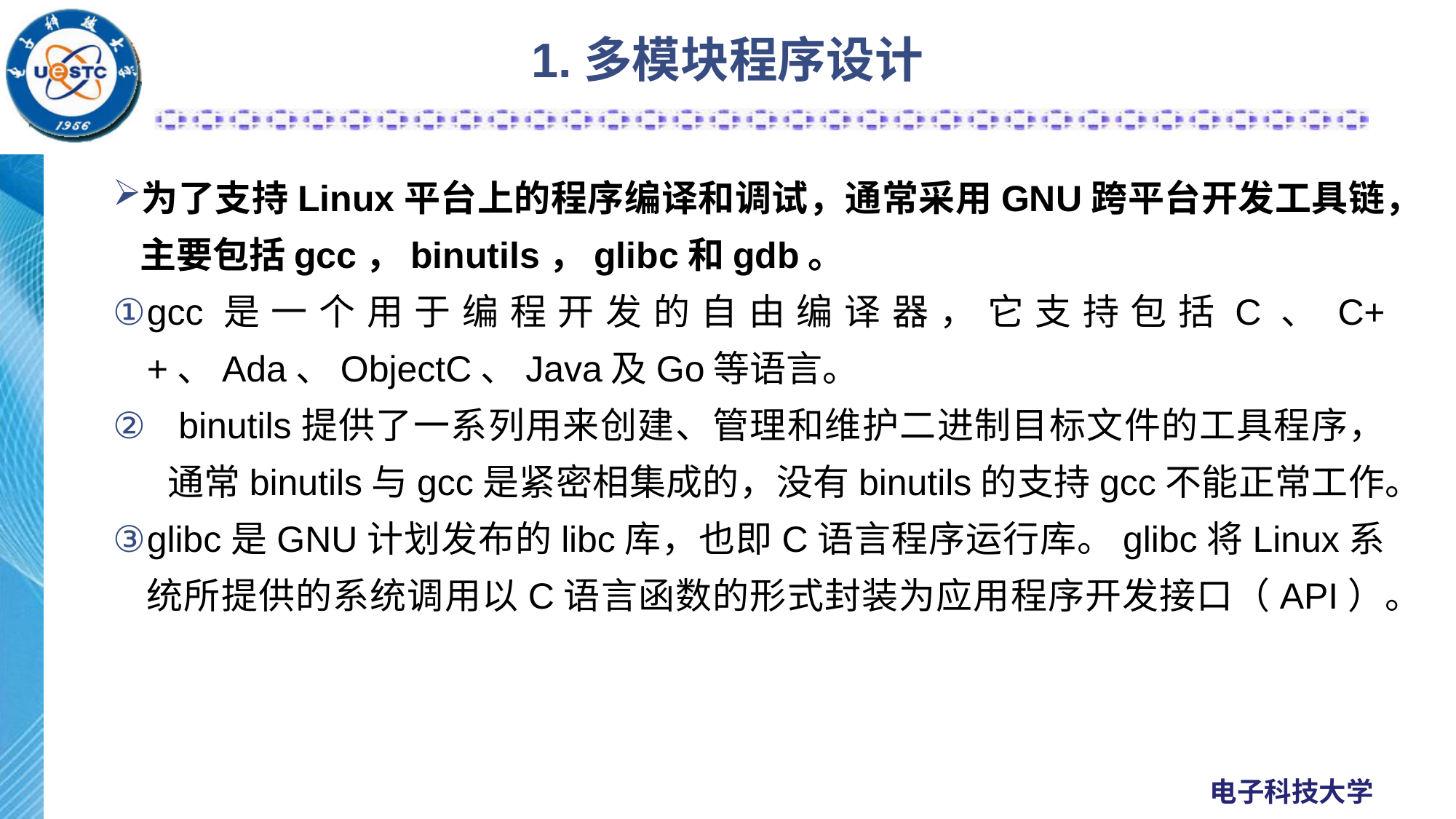

# 1.多模块程序设计
为了支持Linux平台上的程序编译和调试，通常采用GNU跨平台开发工具链，主要包括gcc，binutils，glibc和gdb。
gcc是一个用于编程开发的自由编译器，它支持包括C、C++、Ada、ObjectC、Java及Go等语言。
 binutils提供了一系列用来创建、管理和维护二进制目标文件的工具程序，通常binutils与gcc是紧密相集成的，没有binutils的支持gcc不能正常工作。
glibc是GNU计划发布的libc库，也即C语言程序运行库。glibc将Linux系统所提供的系统调用以C语言函数的形式封装为应用程序开发接口（API）。